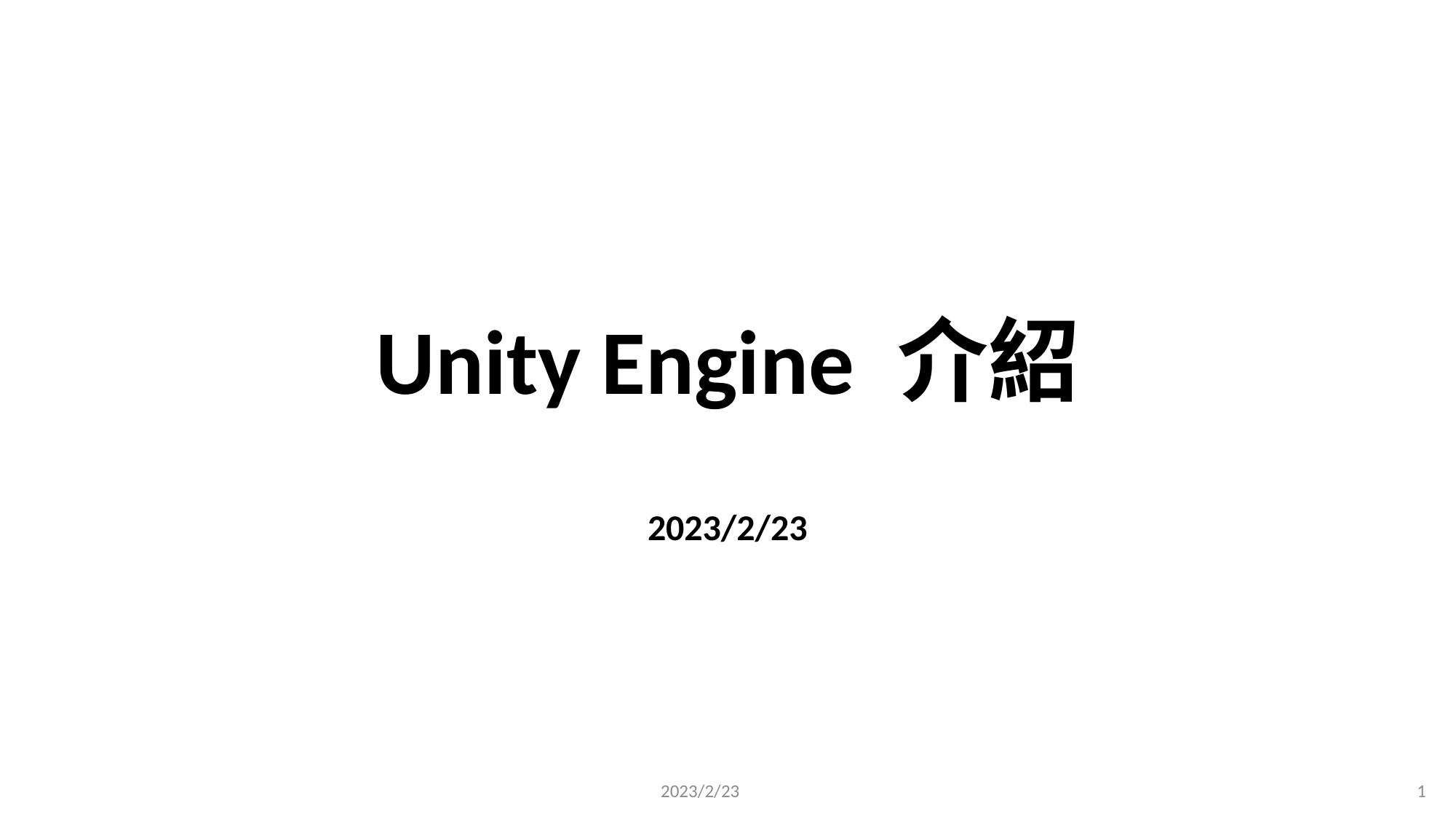

# Unity Engine 介紹
2023/2/23
2023/2/23
1